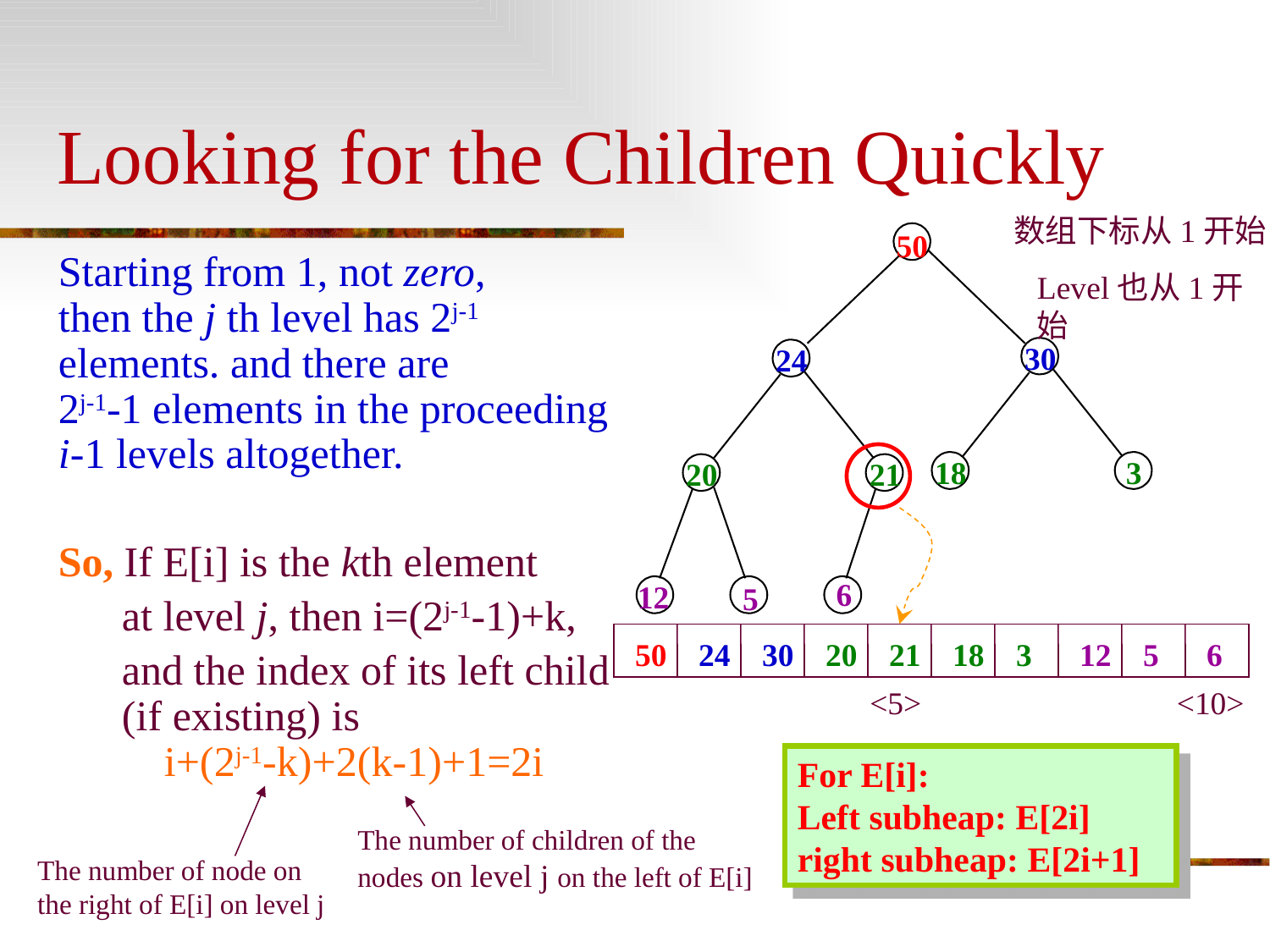

# Looking for the Children Quickly

数组下标从1开始

50

Starting from 1, not zero,
then the j th level has 2j-1
elements. and there are
2j-1-1 elements in the proceeding
i-1 levels altogether.

So, If E[i] is the kth element
      at level j, then i=(2j-1-1)+k,
      and the index of its left child
      (if existing) is
          i+(2j-1-k)+2(k-1)+1=2i

Level也从1开始

30

24

18

3

20

21

6

12

5

50
24
30
20
21
18
3
12
5
6
<5>
<10>
For E[i]:
Left subheap: E[2i]
right subheap: E[2i+1]

The number of children of the nodes on level j on the left of E[i]
The number of node on the right of E[i] on level j